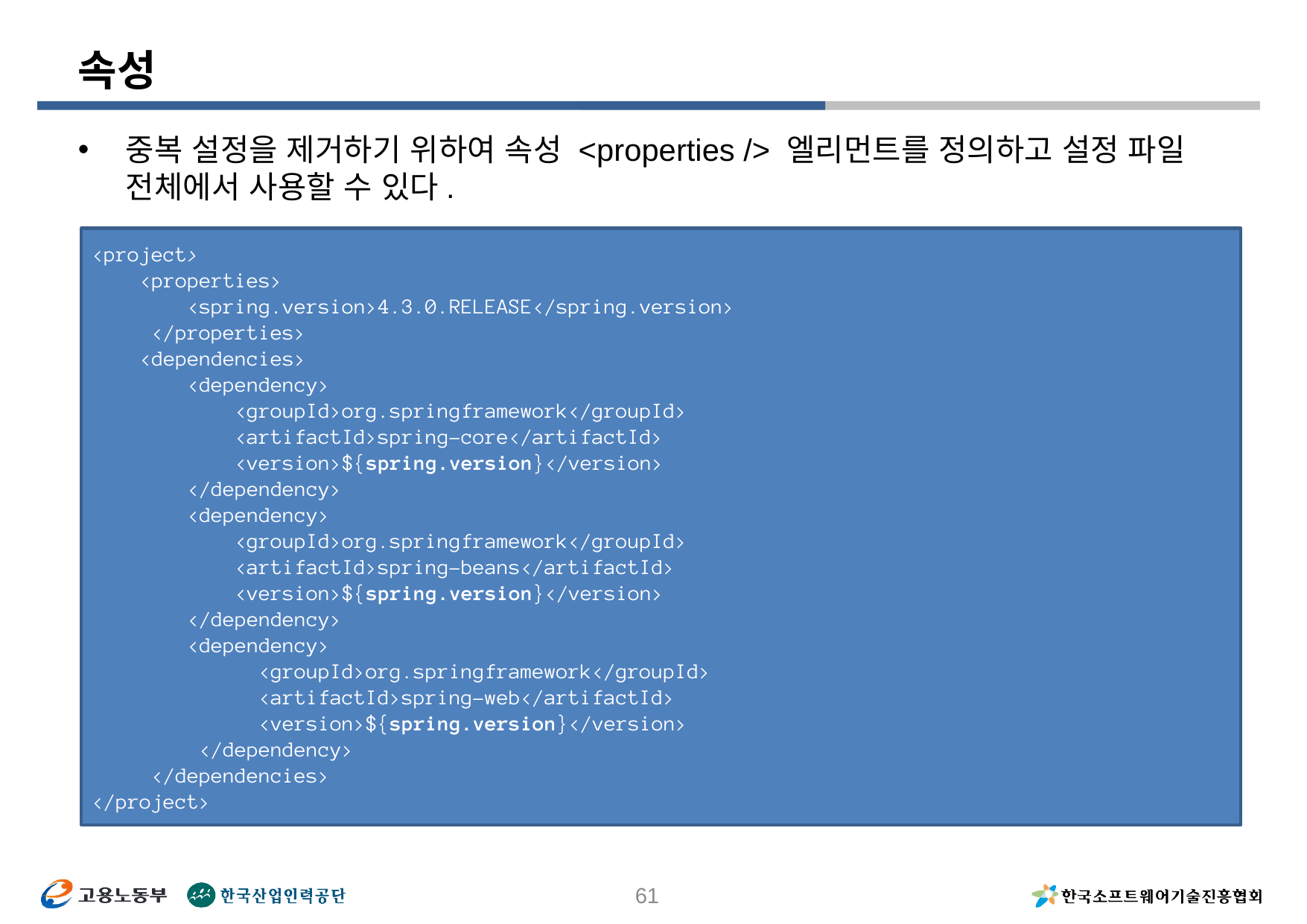

# 속성
중복 설정을 제거하기 위하여 속성 <properties /> 엘리먼트를 정의하고 설정 파일 전체에서 사용할 수 있다.

<project>
    <properties>
        <spring.version>4.3.0.RELEASE</spring.version>
     </properties>
    <dependencies>
        <dependency>
            <groupId>org.springframework</groupId>
            <artifactId>spring-core</artifactId>
            <version>${spring.version}</version>
        </dependency>
        <dependency>
            <groupId>org.springframework</groupId>
            <artifactId>spring-beans</artifactId>
            <version>${spring.version}</version>
        </dependency>
        <dependency>
              <groupId>org.springframework</groupId>
              <artifactId>spring-web</artifactId>
              <version>${spring.version}</version>
         </dependency>
     </dependencies>
</project>
61